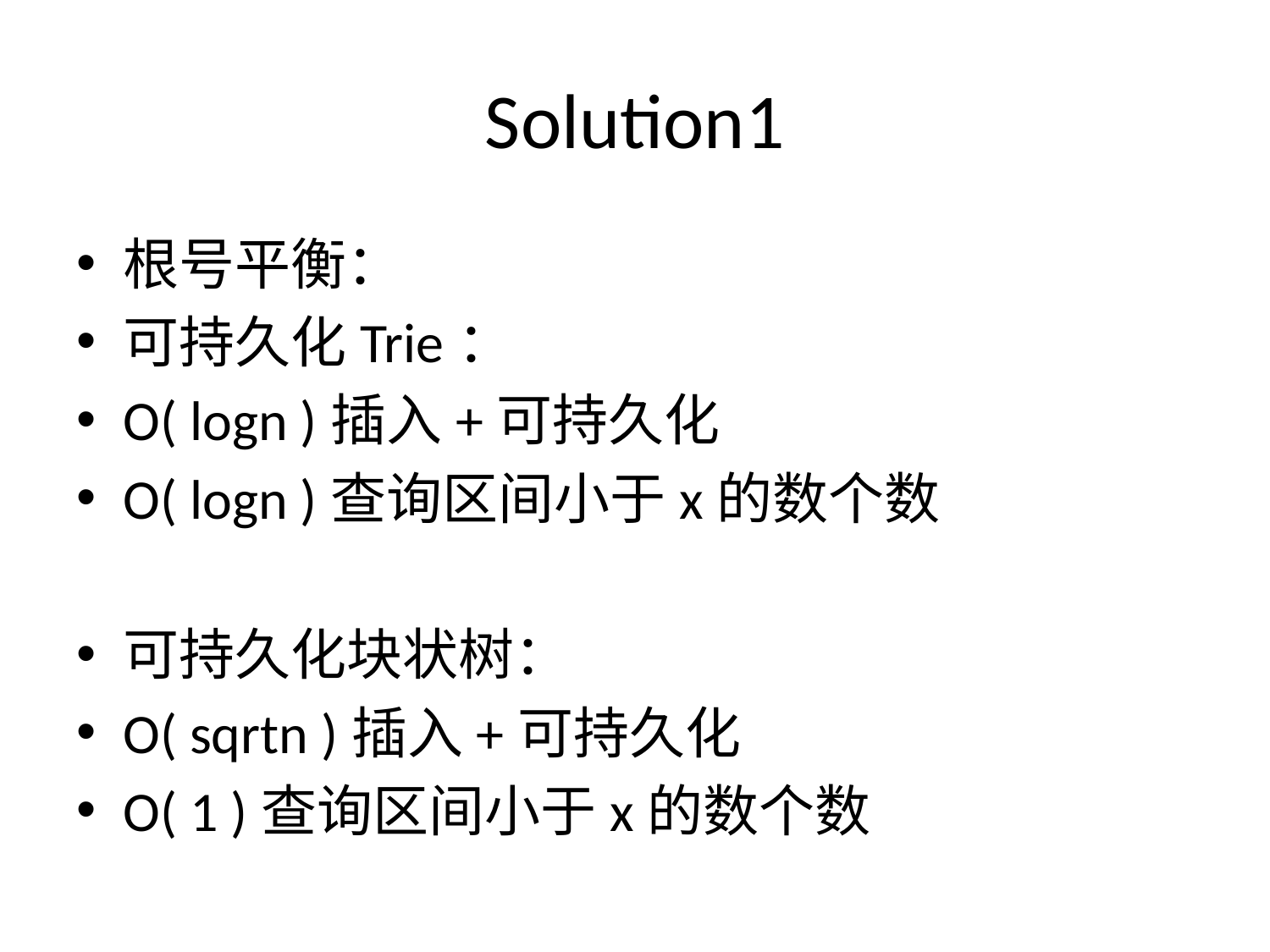

# Solution1
根号平衡：
可持久化Trie：
O( logn )插入+可持久化
O( logn )查询区间小于x的数个数

可持久化块状树：
O( sqrtn )插入+可持久化
O( 1 )查询区间小于x的数个数